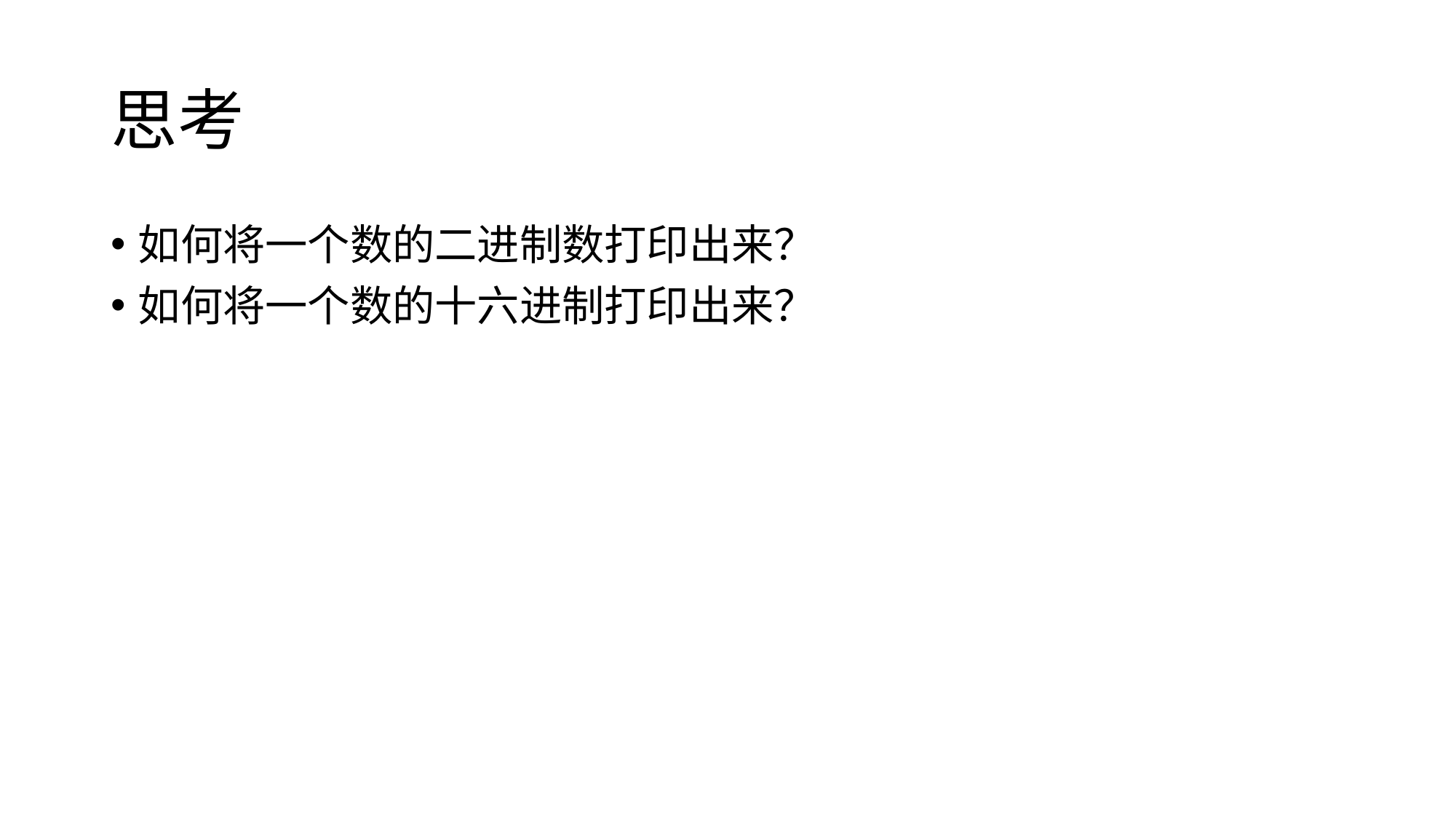

# 思考
如何将一个数的二进制数打印出来？
如何将一个数的十六进制打印出来？